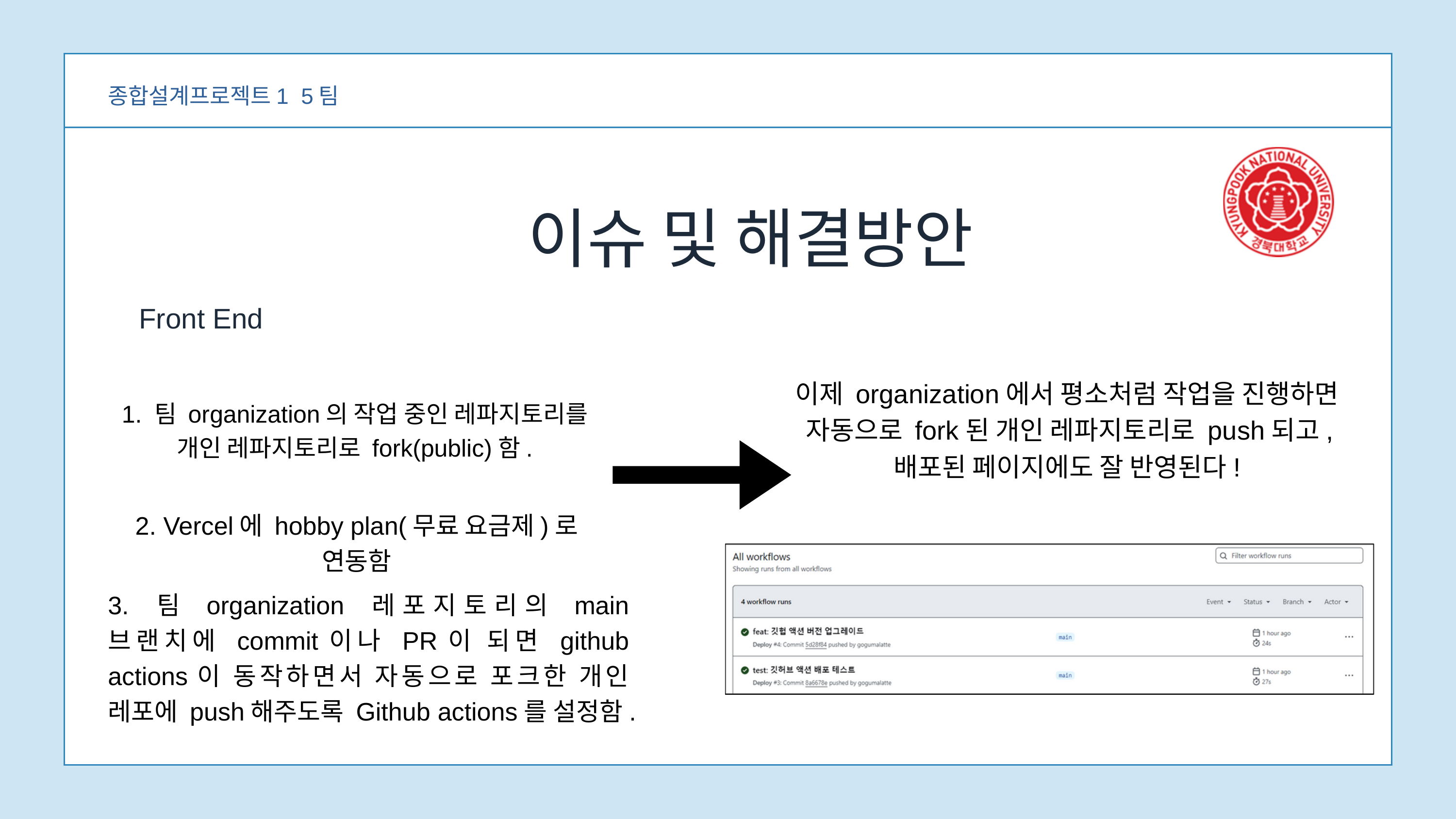

종합설계프로젝트1  5팀

이슈 및 해결방안
Front End
이제 organization에서 평소처럼 작업을 진행하면
 자동으로 fork된 개인 레파지토리로 push되고,
배포된 페이지에도 잘 반영된다!
1. 팀 organization의 작업 중인 레파지토리를 개인 레파지토리로 fork(public)함.

2. Vercel에 hobby plan(무료 요금제)로 연동함

3. 팀 organization 레포지토리의 main 브랜치에 commit이나 PR이 되면 github actions이 동작하면서 자동으로 포크한 개인 레포에 push해주도록 Github actions를 설정함.